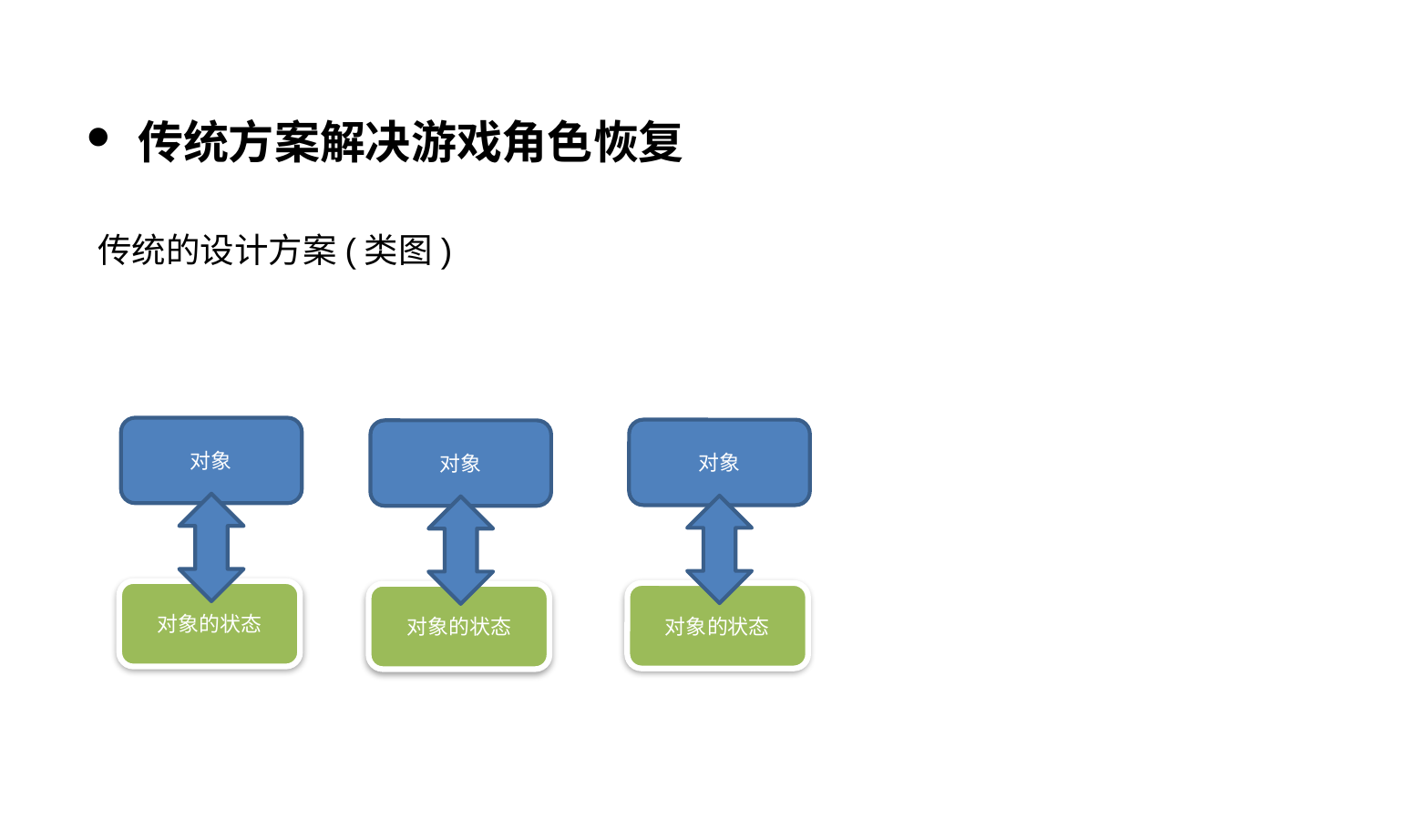

传统方案解决游戏角色恢复

传统的设计方案(类图)

对象
对象
对象

对象的状态
对象的状态
对象的状态